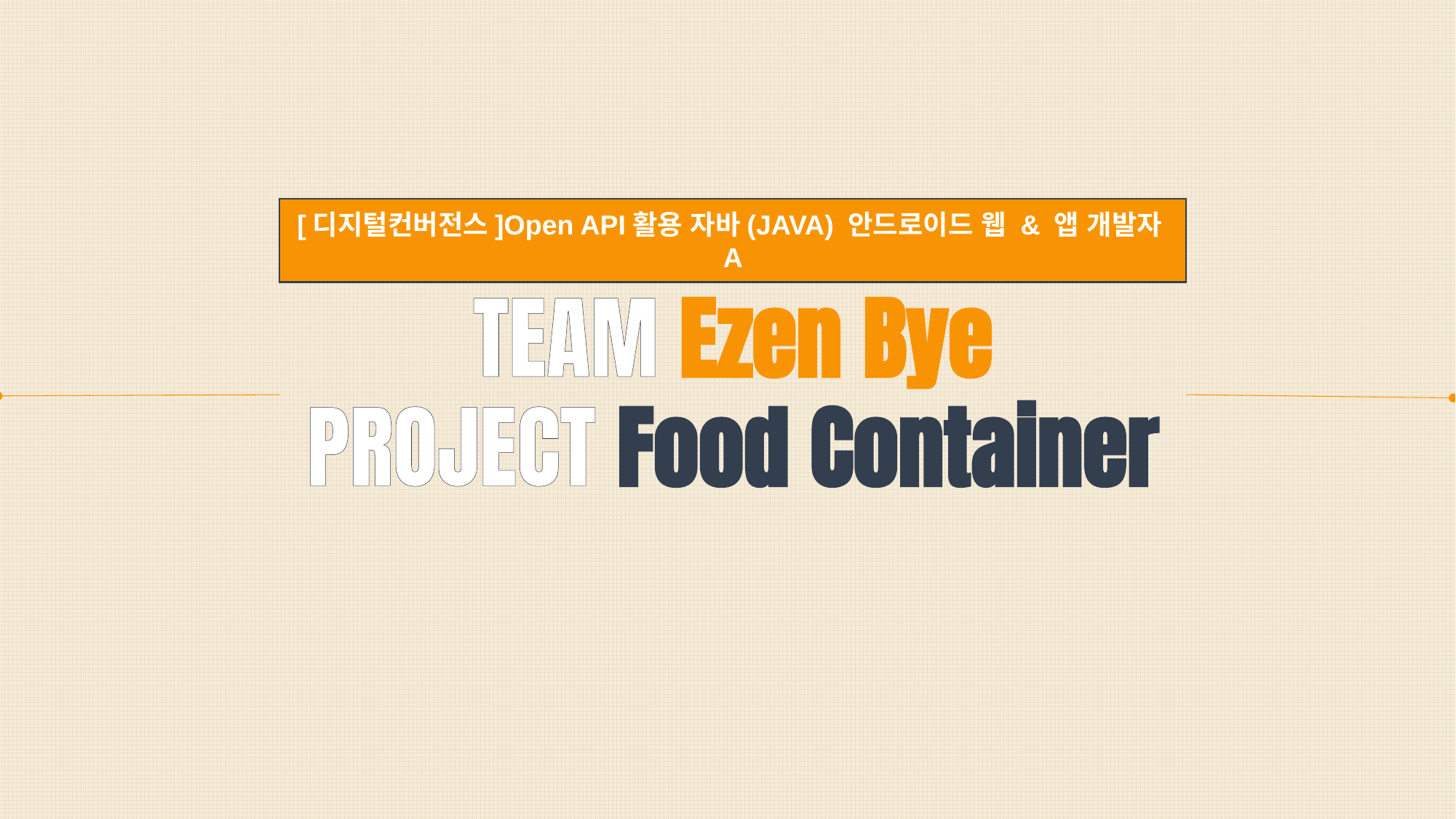

[디지털컨버전스]Open API활용 자바(JAVA) 안드로이드 웹 & 앱 개발자A
TEAM Ezen Bye
PROJECT Food Container